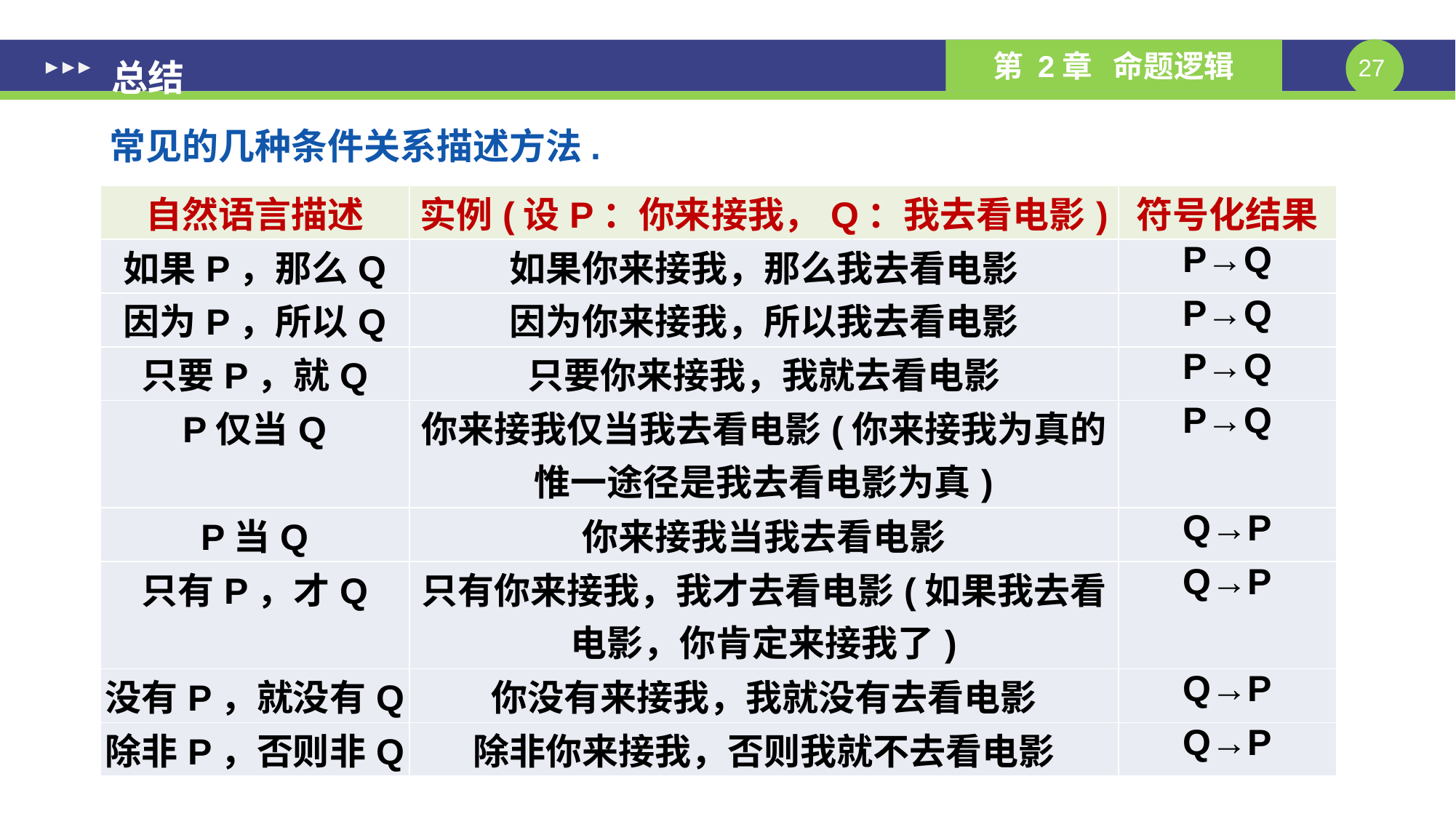

总结
常见的几种条件关系描述方法.
| 自然语言描述 | 实例(设P：你来接我，Q：我去看电影) | 符号化结果 |
| --- | --- | --- |
| 如果P，那么Q | 如果你来接我，那么我去看电影 | P→Q |
| 因为P，所以Q | 因为你来接我，所以我去看电影 | P→Q |
| 只要P，就Q | 只要你来接我，我就去看电影 | P→Q |
| P仅当Q | 你来接我仅当我去看电影(你来接我为真的惟一途径是我去看电影为真) | P→Q |
| P当Q | 你来接我当我去看电影 | Q→P |
| 只有P，才Q | 只有你来接我，我才去看电影(如果我去看电影，你肯定来接我了) | Q→P |
| 没有P，就没有Q | 你没有来接我，我就没有去看电影 | Q→P |
| 除非P，否则非Q | 除非你来接我，否则我就不去看电影 | Q→P |